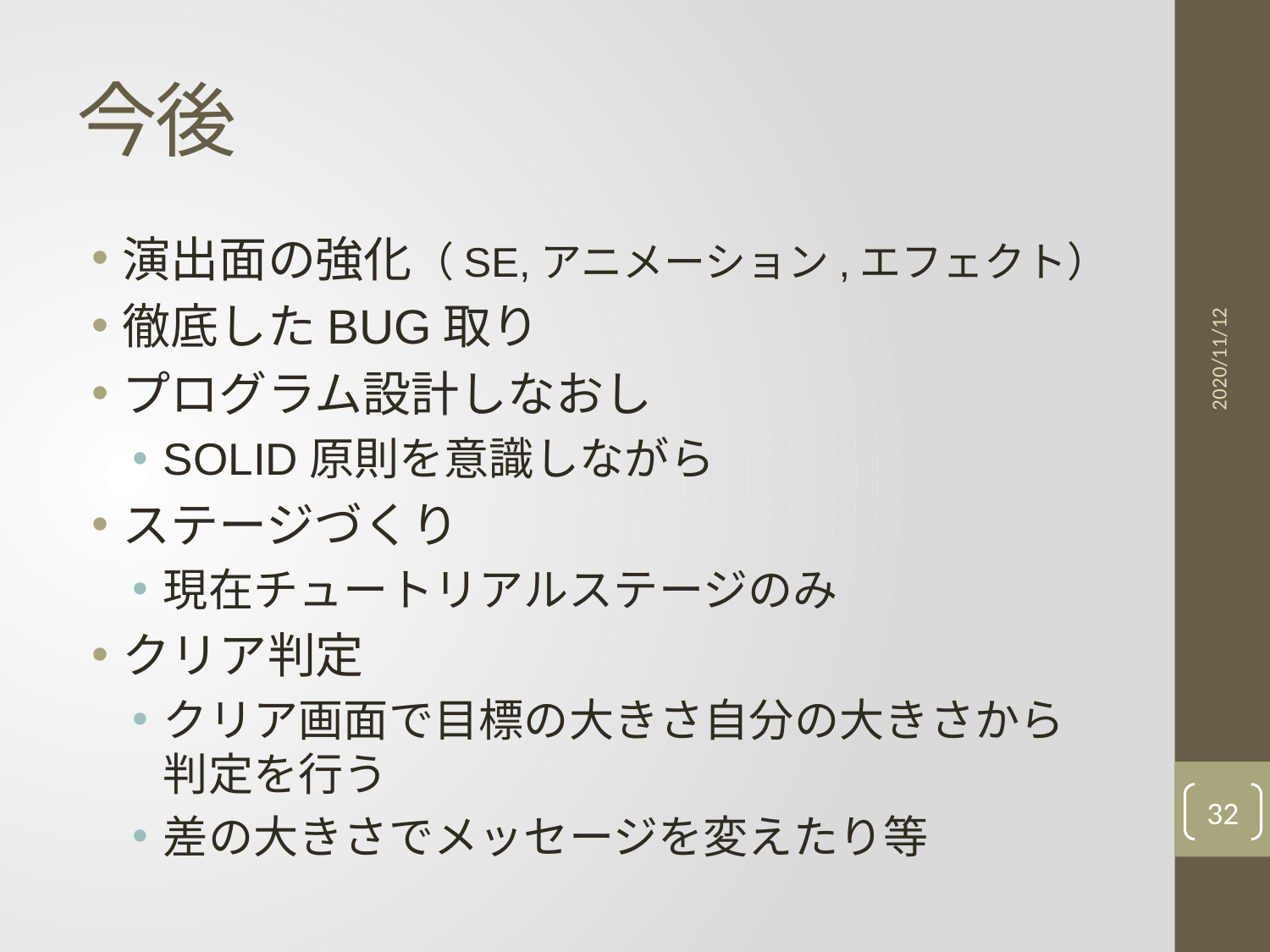

# 今後
演出面の強化（SE,アニメーション,エフェクト）
徹底したBUG取り
プログラム設計しなおし
SOLID原則を意識しながら
ステージづくり
現在チュートリアルステージのみ
クリア判定
クリア画面で目標の大きさ自分の大きさから判定を行う
差の大きさでメッセージを変えたり等
2020/11/12
32